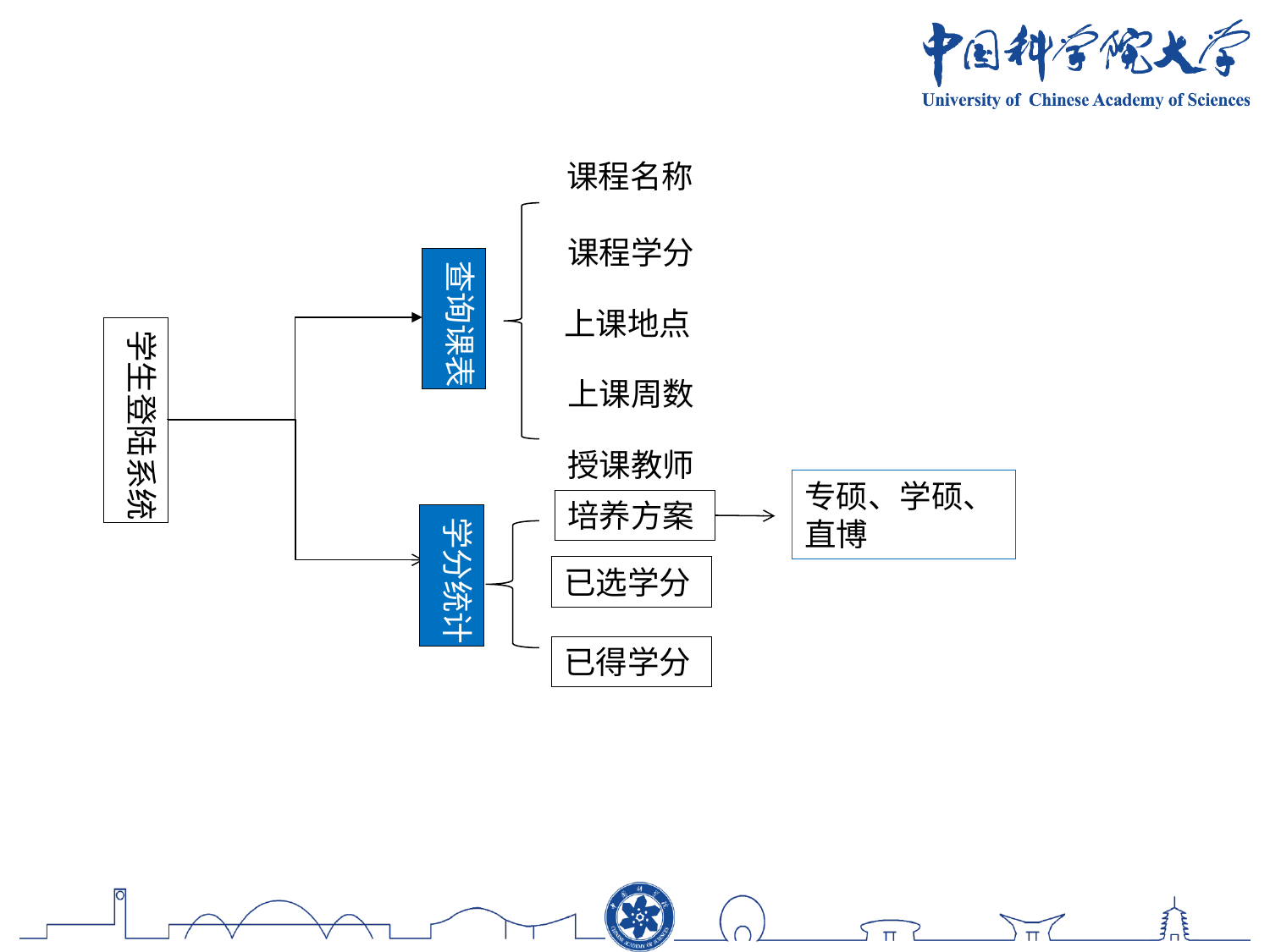

课程名称

课程学分
查询课表
上课地点
学生登陆系统
上课周数
授课教师
专硕、学硕、直博
培养方案
学分统计

已选学分
已得学分